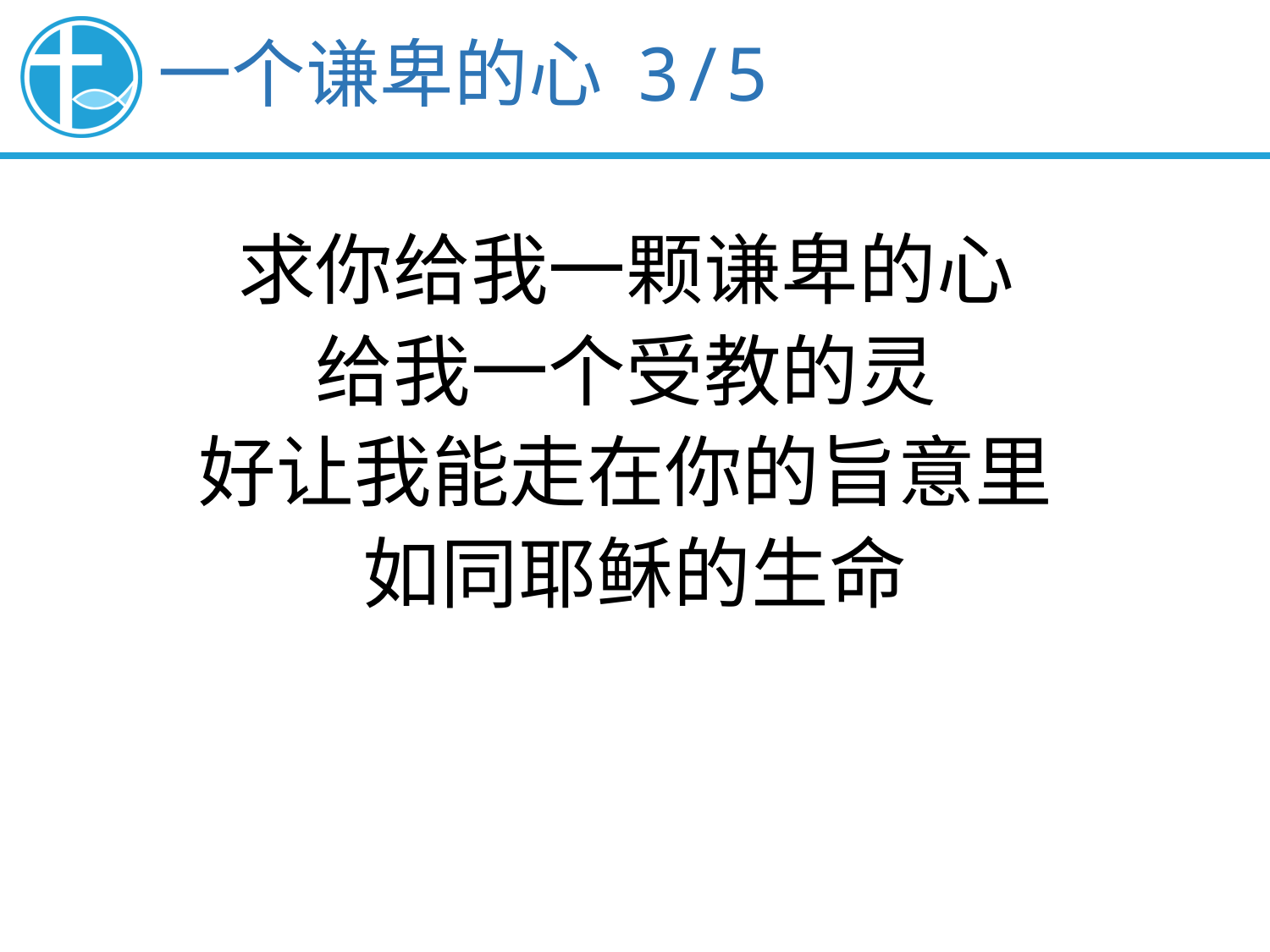

一个谦卑的心 3/5
求你给我一颗谦卑的心
给我一个受教的灵
好让我能走在你的旨意里
如同耶稣的生命